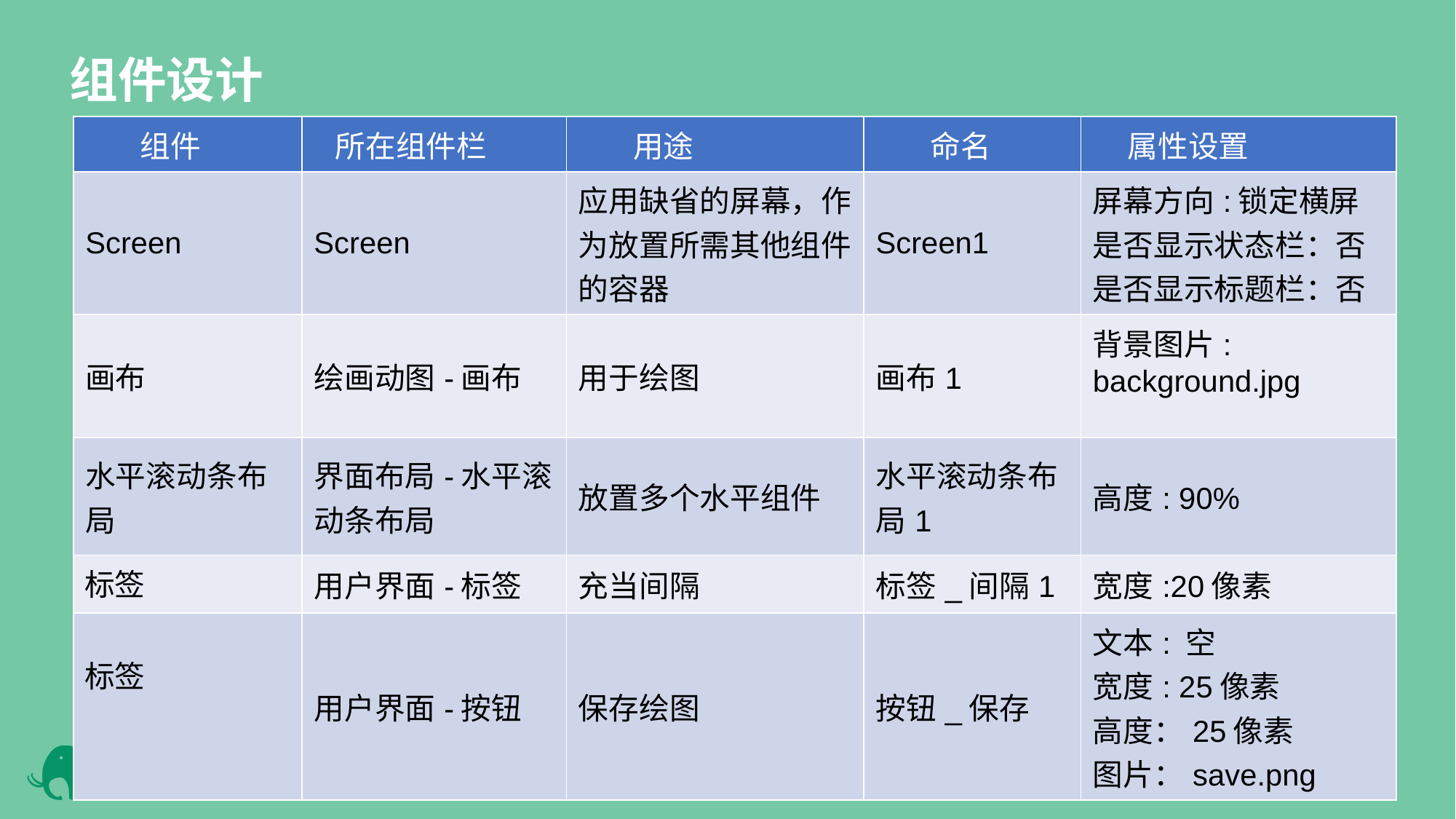

组件设计

| 组件 | 所在组件栏 | 用途 | 命名 | 属性设置 |
| --- | --- | --- | --- | --- |
| Screen | Screen | 应用缺省的屏幕，作为放置所需其他组件的容器 | Screen1 | 屏幕方向:锁定横屏 是否显示状态栏：否 是否显示标题栏：否 |
| 画布 | 绘画动图-画布 | 用于绘图 | 画布1 | 背景图片: background.jpg |
| 水平滚动条布局 | 界面布局-水平滚动条布局 | 放置多个水平组件 | 水平滚动条布局1 | 高度: 90% |
| 标签 | 用户界面-标签 | 充当间隔 | 标签\_间隔1 | 宽度:20像素 |
| 标签 | 用户界面-按钮 | 保存绘图 | 按钮\_保存 | 文本: 空 宽度: 25像素 高度：25像素 图片：save.png |